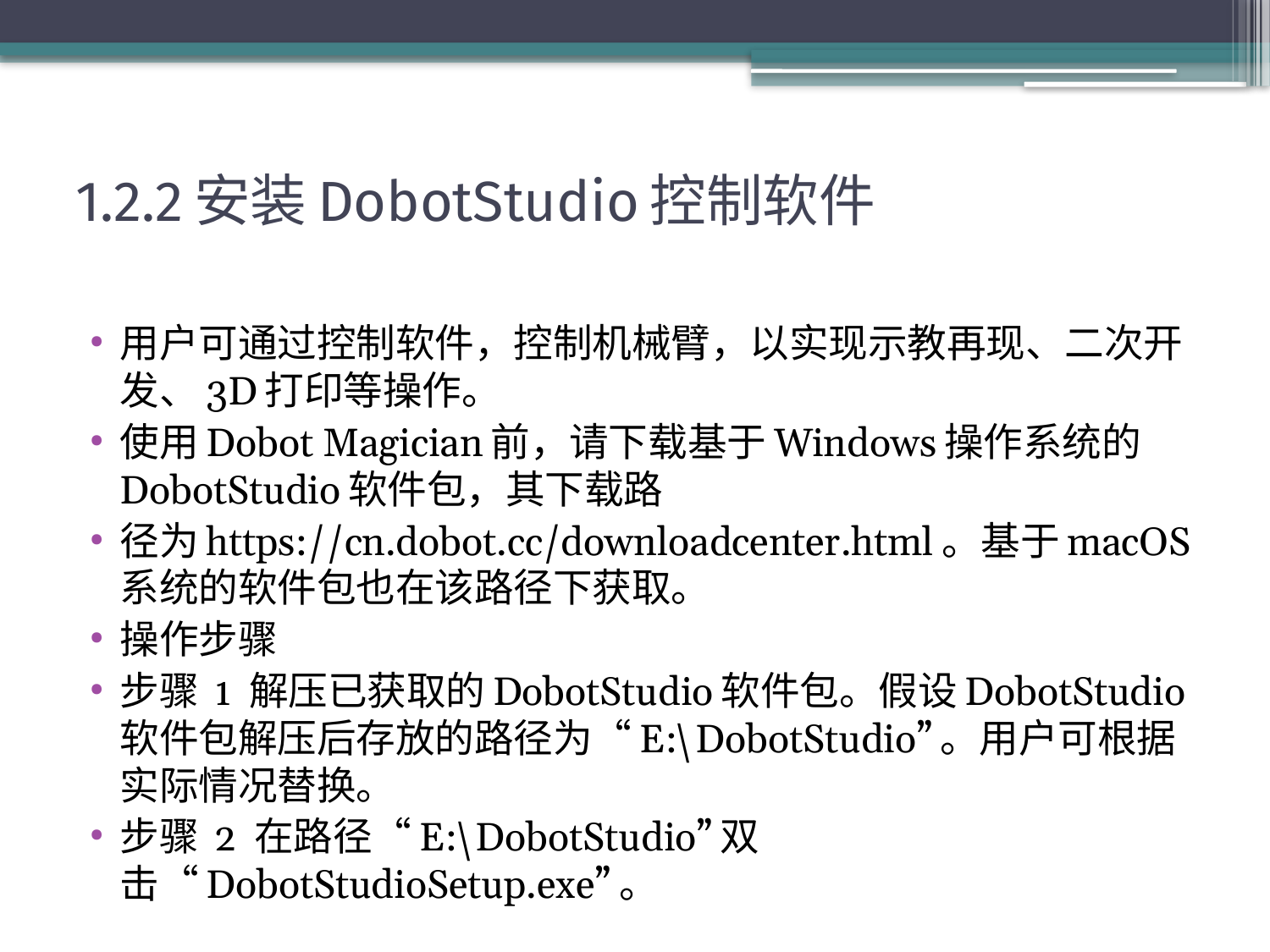

# 1.2.2安装DobotStudio控制软件
用户可通过控制软件，控制机械臂，以实现示教再现、二次开发、3D打印等操作。
使用Dobot Magician前，请下载基于Windows操作系统的DobotStudio软件包，其下载路
径为https://cn.dobot.cc/downloadcenter.html。基于macOS系统的软件包也在该路径下获取。
操作步骤
步骤 1 解压已获取的DobotStudio软件包。假设DobotStudio软件包解压后存放的路径为“E:\DobotStudio”。用户可根据实际情况替换。
步骤 2 在路径“E:\DobotStudio”双击“DobotStudioSetup.exe”。